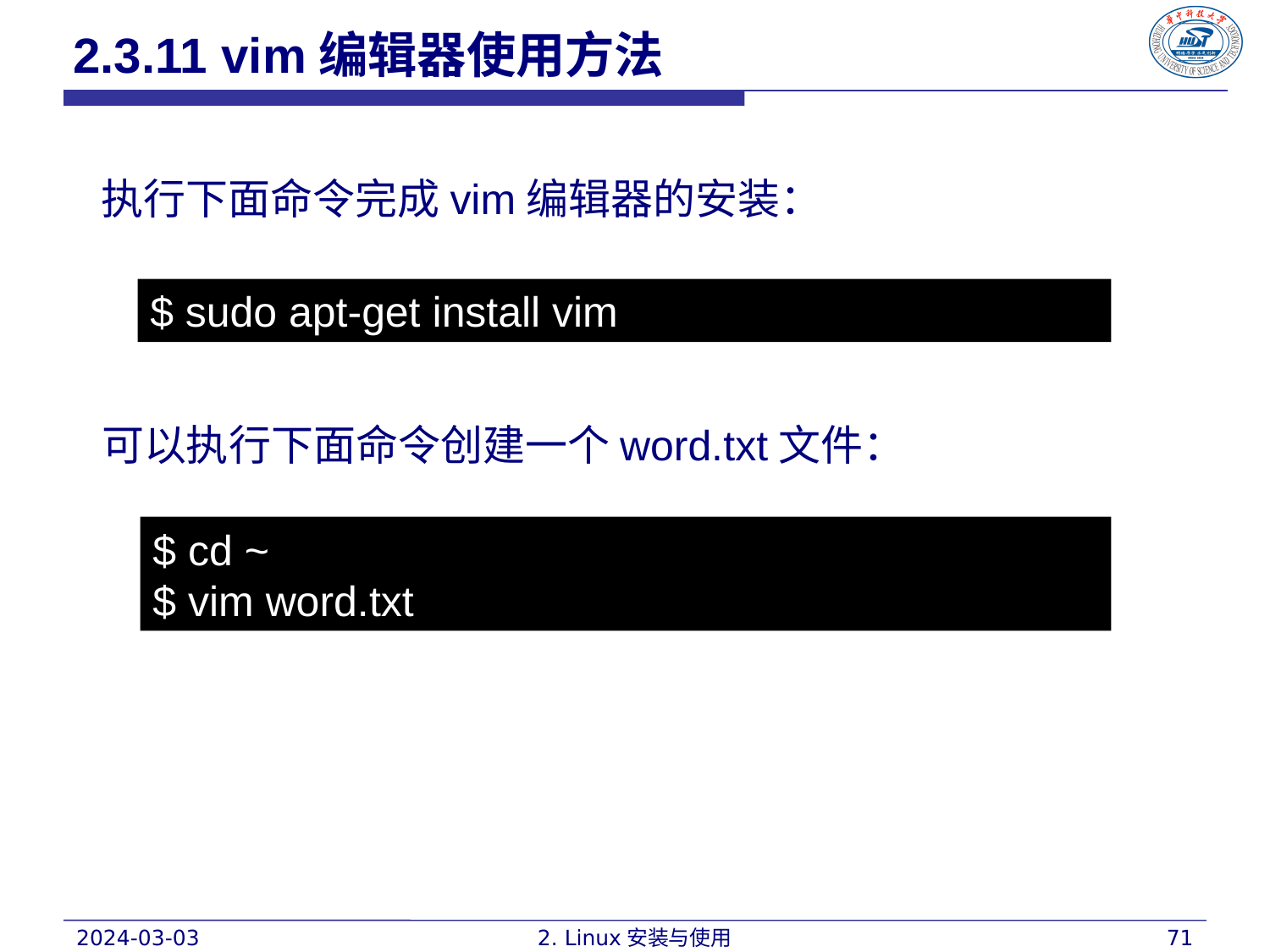

2.3.11 vim编辑器使用方法
执行下面命令完成vim编辑器的安装：
$ sudo apt-get install vim
可以执行下面命令创建一个word.txt文件：
$ cd ~
$ vim word.txt
2024-03-03
2. Linux安装与使用
71